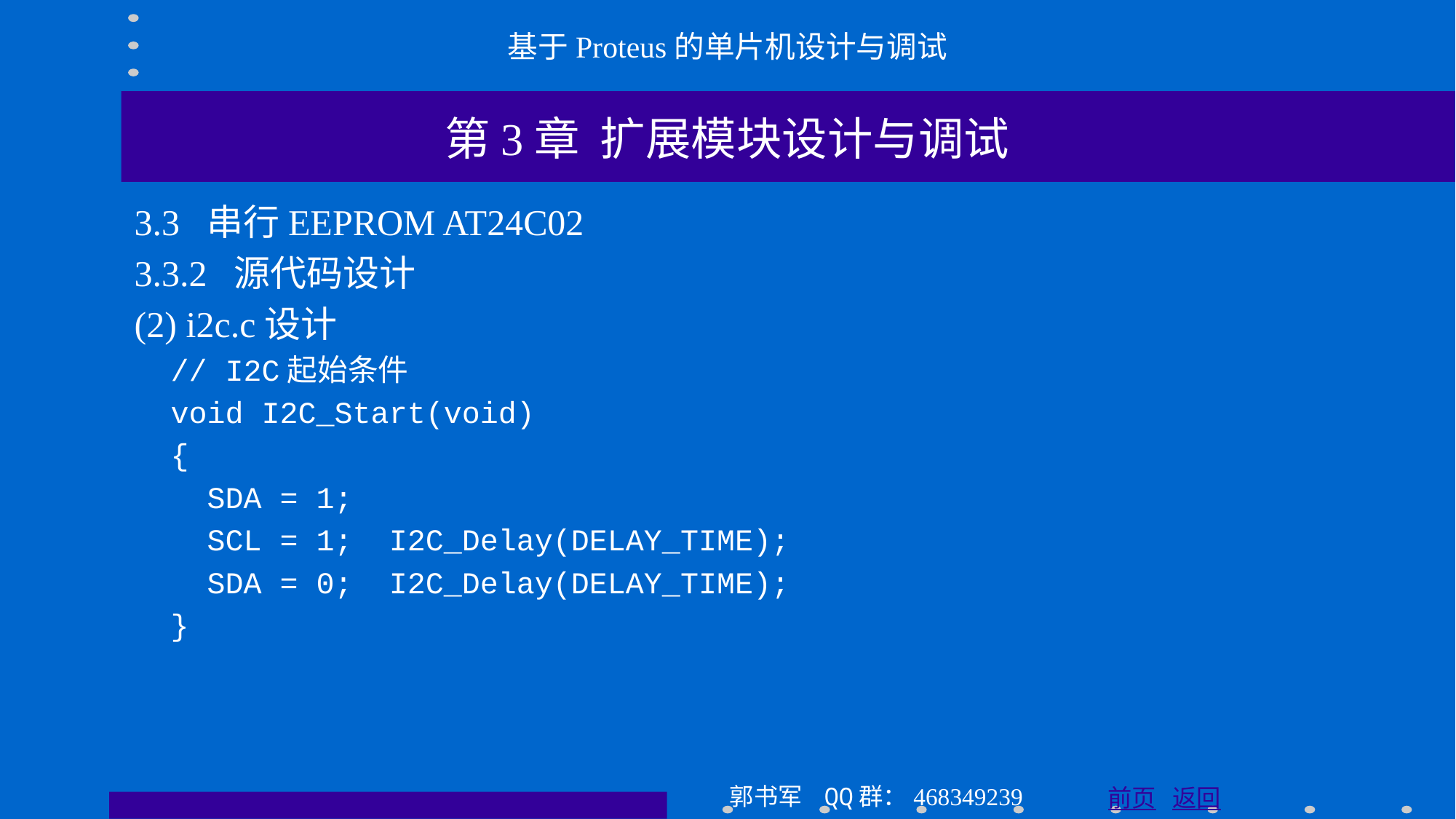

基于Proteus的单片机设计与调试
第3章  扩展模块设计与调试
3.3  串行EEPROM AT24C02
3.3.2  源代码设计
(2) i2c.c设计
  // I2C起始条件
  void I2C_Start(void)
  {
    SDA = 1;
    SCL = 1;  I2C_Delay(DELAY_TIME);
    SDA = 0;  I2C_Delay(DELAY_TIME);
  }

郭书军   QQ群：468349239
前页   返回